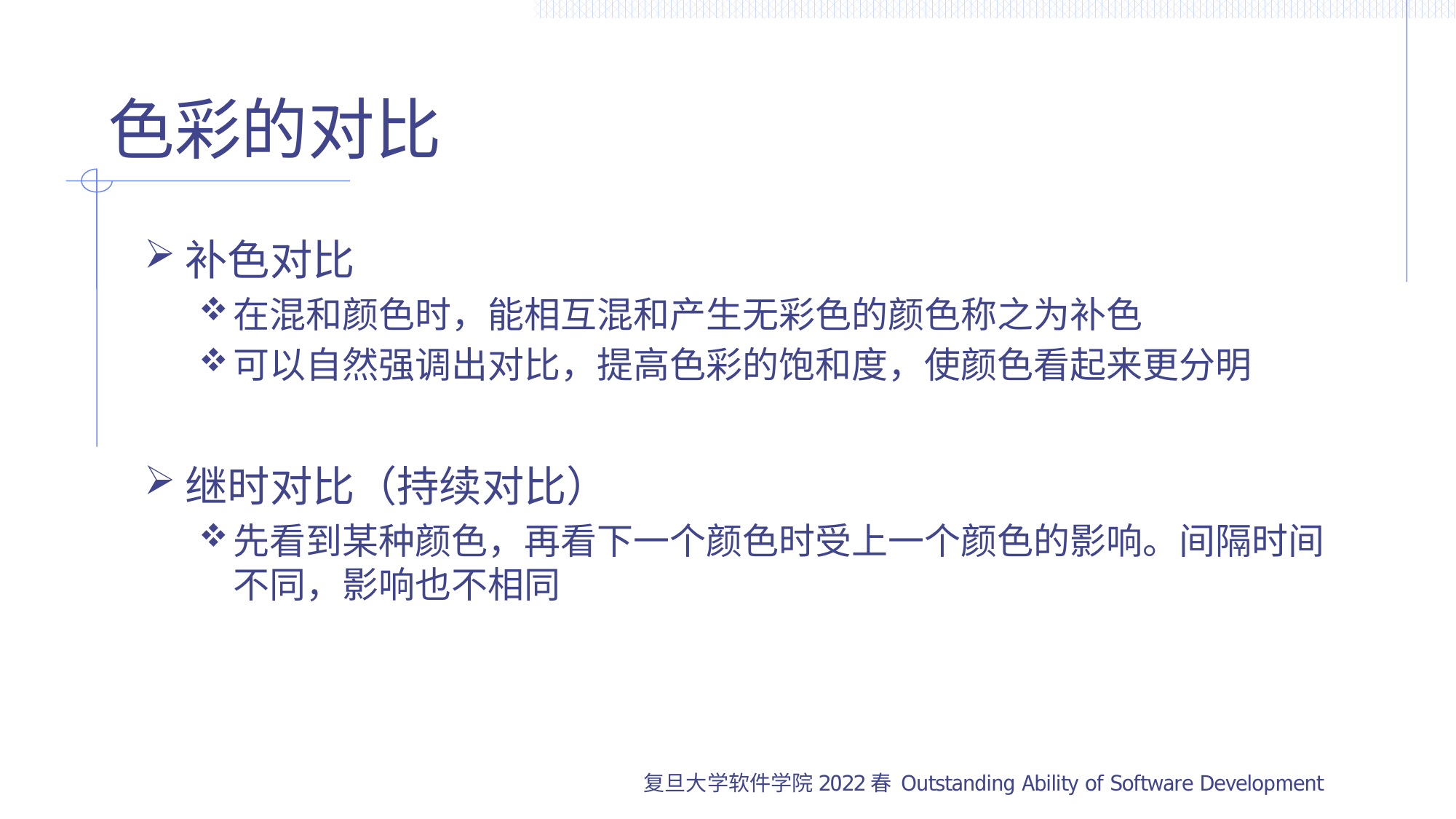

# 色彩的对比
补色对比
在混和颜色时，能相互混和产生无彩色的颜色称之为补色
可以自然强调出对比，提高色彩的饱和度，使颜色看起来更分明

继时对比（持续对比）
先看到某种颜色，再看下一个颜色时受上一个颜色的影响。间隔时间不同，影响也不相同